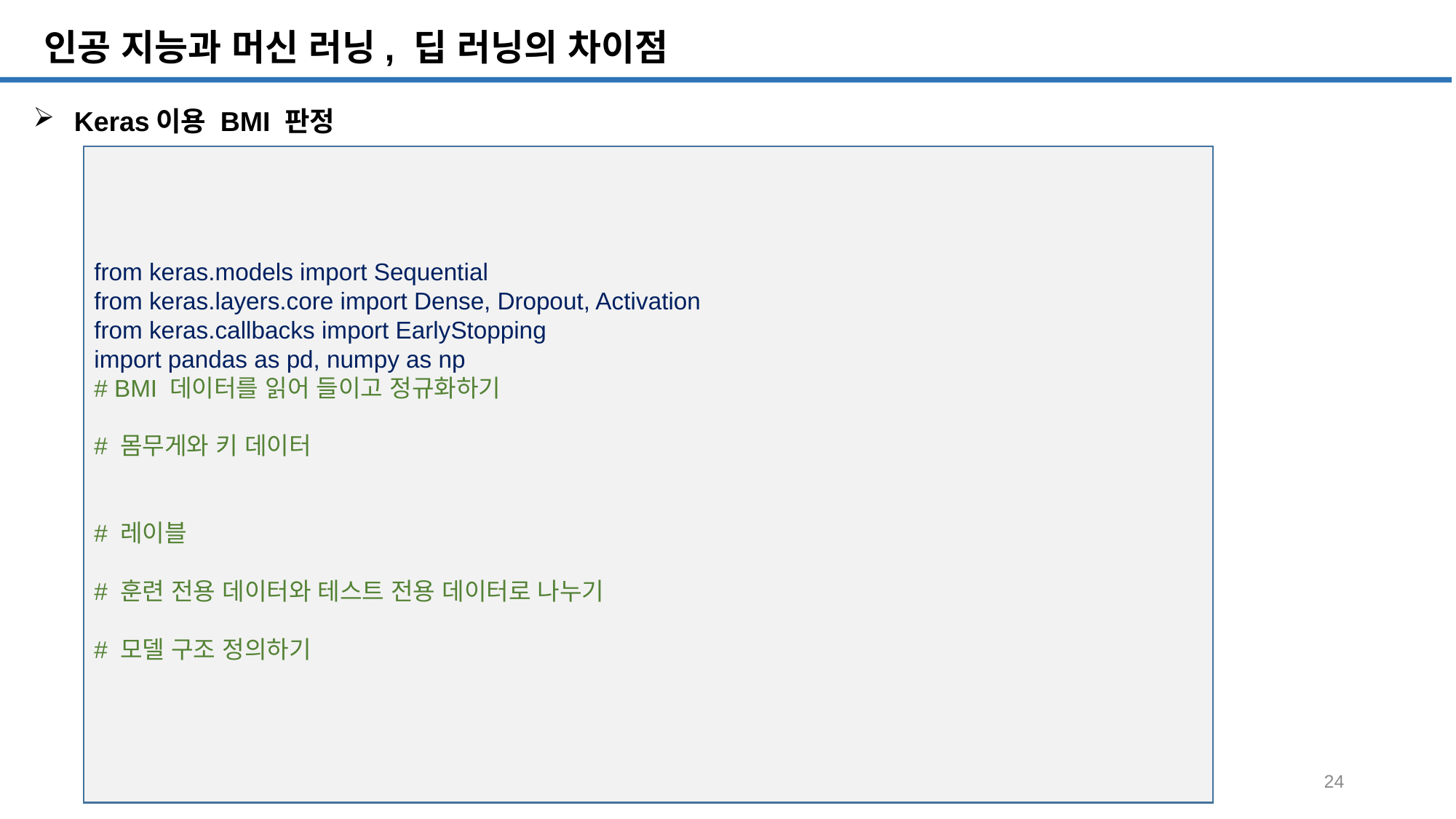

SQL 튜닝 개요
# 인공 지능과 머신 러닝, 딥 러닝의 차이점

Keras이용 BMI 판정
from keras.models import Sequential
from keras.layers.core import Dense, Dropout, Activation
from keras.callbacks import EarlyStopping
import pandas as pd, numpy as np
# BMI 데이터를 읽어 들이고 정규화하기

# 몸무게와 키 데이터

# 레이블

# 훈련 전용 데이터와 테스트 전용 데이터로 나누기

# 모델 구조 정의하기

24